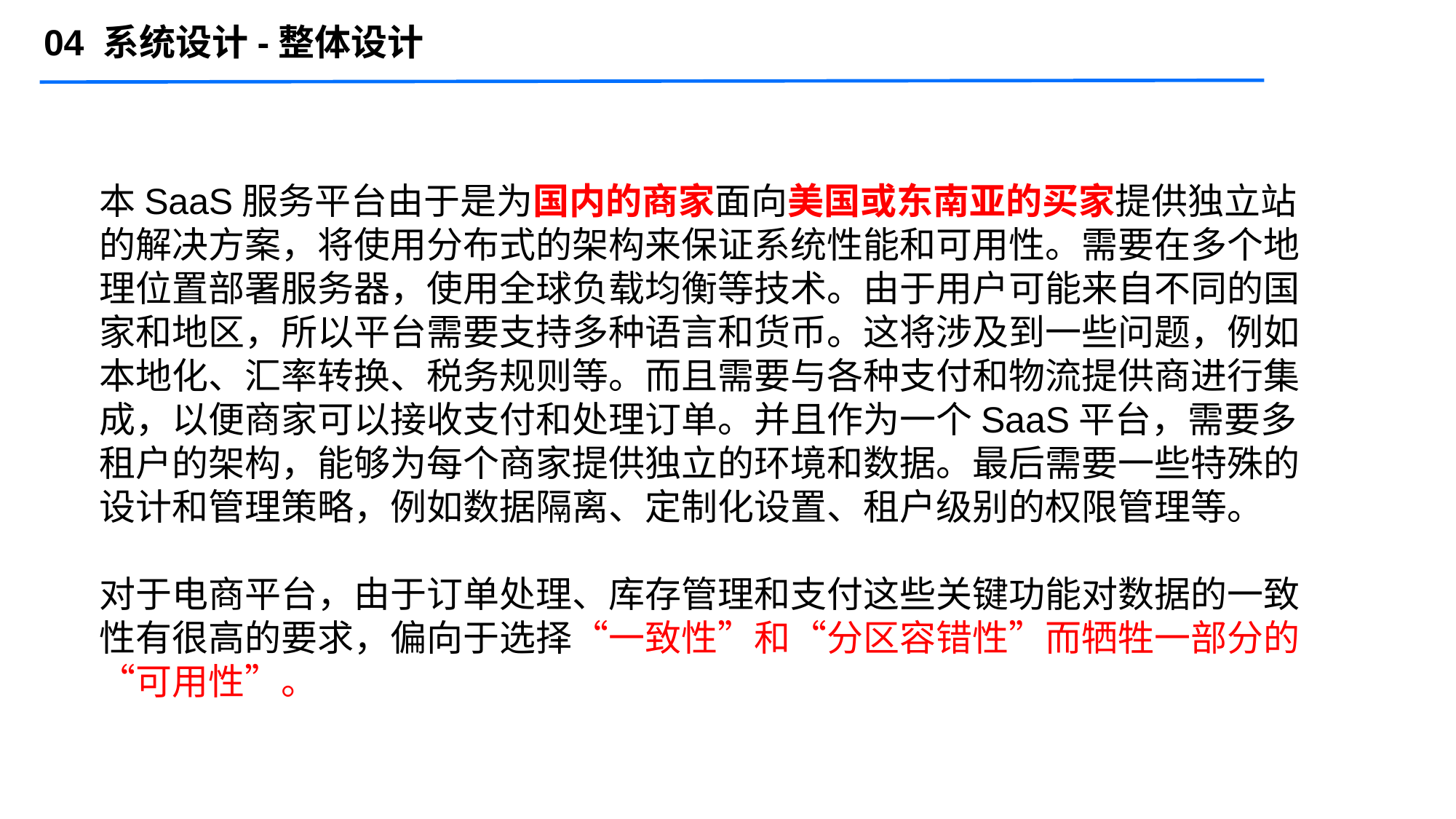

04 系统设计-整体设计
本SaaS服务平台由于是为国内的商家面向美国或东南亚的买家提供独立站的解决方案，将使用分布式的架构来保证系统性能和可用性。需要在多个地理位置部署服务器，使用全球负载均衡等技术。由于用户可能来自不同的国家和地区，所以平台需要支持多种语言和货币。这将涉及到一些问题，例如本地化、汇率转换、税务规则等。而且需要与各种支付和物流提供商进行集成，以便商家可以接收支付和处理订单。并且作为一个SaaS平台，需要多租户的架构，能够为每个商家提供独立的环境和数据。最后需要一些特殊的设计和管理策略，例如数据隔离、定制化设置、租户级别的权限管理等。

对于电商平台，由于订单处理、库存管理和支付这些关键功能对数据的一致性有很高的要求，偏向于选择“一致性”和“分区容错性”而牺牲一部分的“可用性”。